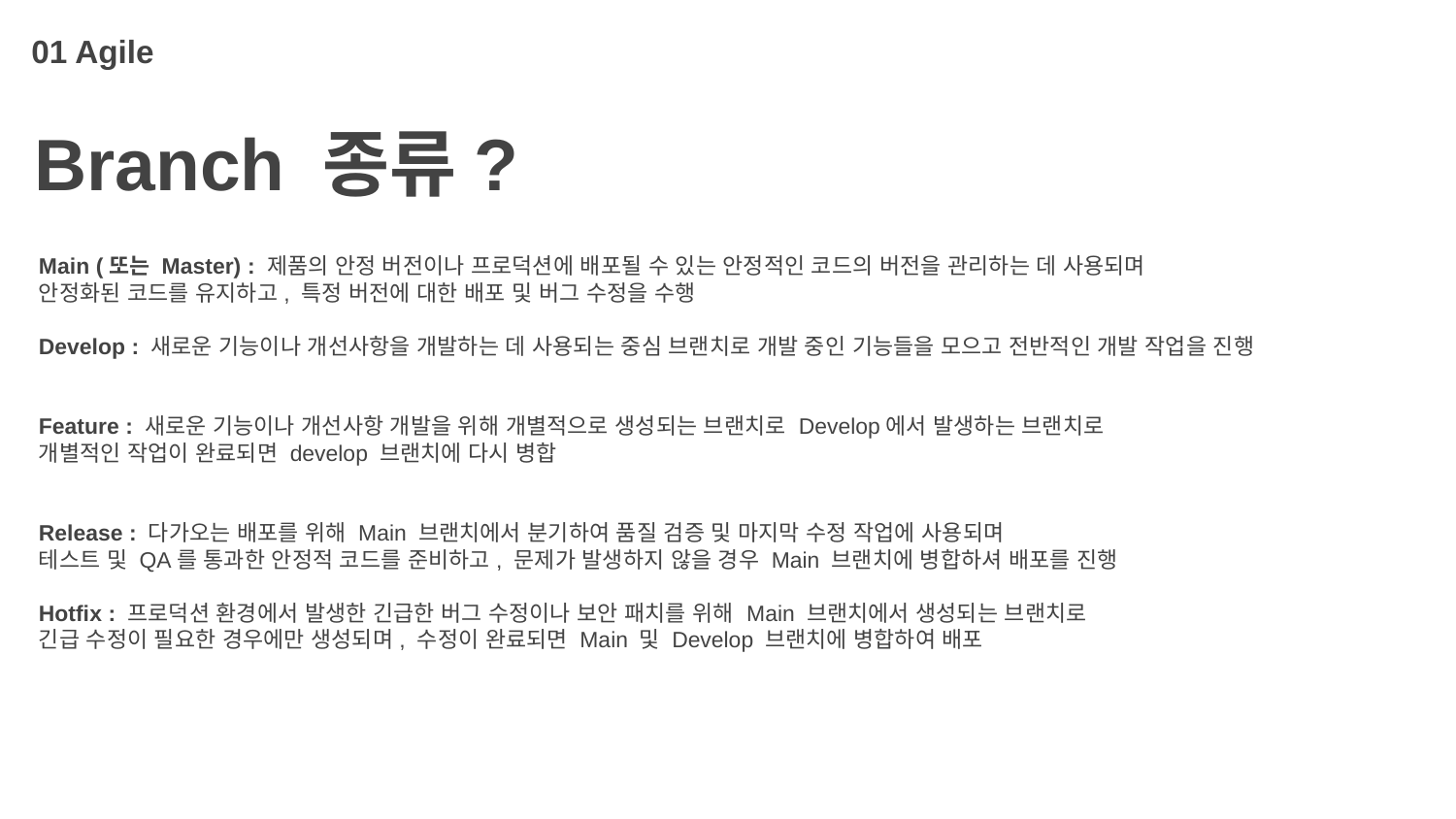

01 Agile
Branch 종류?
Main (또는 Master) : 제품의 안정 버전이나 프로덕션에 배포될 수 있는 안정적인 코드의 버전을 관리하는 데 사용되며
안정화된 코드를 유지하고, 특정 버전에 대한 배포 및 버그 수정을 수행

Develop : 새로운 기능이나 개선사항을 개발하는 데 사용되는 중심 브랜치로 개발 중인 기능들을 모으고 전반적인 개발 작업을 진행

Feature : 새로운 기능이나 개선사항 개발을 위해 개별적으로 생성되는 브랜치로 Develop에서 발생하는 브랜치로
개별적인 작업이 완료되면 develop 브랜치에 다시 병합

Release : 다가오는 배포를 위해 Main 브랜치에서 분기하여 품질 검증 및 마지막 수정 작업에 사용되며
테스트 및 QA를 통과한 안정적 코드를 준비하고, 문제가 발생하지 않을 경우 Main 브랜치에 병합하셔 배포를 진행

Hotfix : 프로덕션 환경에서 발생한 긴급한 버그 수정이나 보안 패치를 위해 Main 브랜치에서 생성되는 브랜치로
긴급 수정이 필요한 경우에만 생성되며, 수정이 완료되면 Main 및 Develop 브랜치에 병합하여 배포